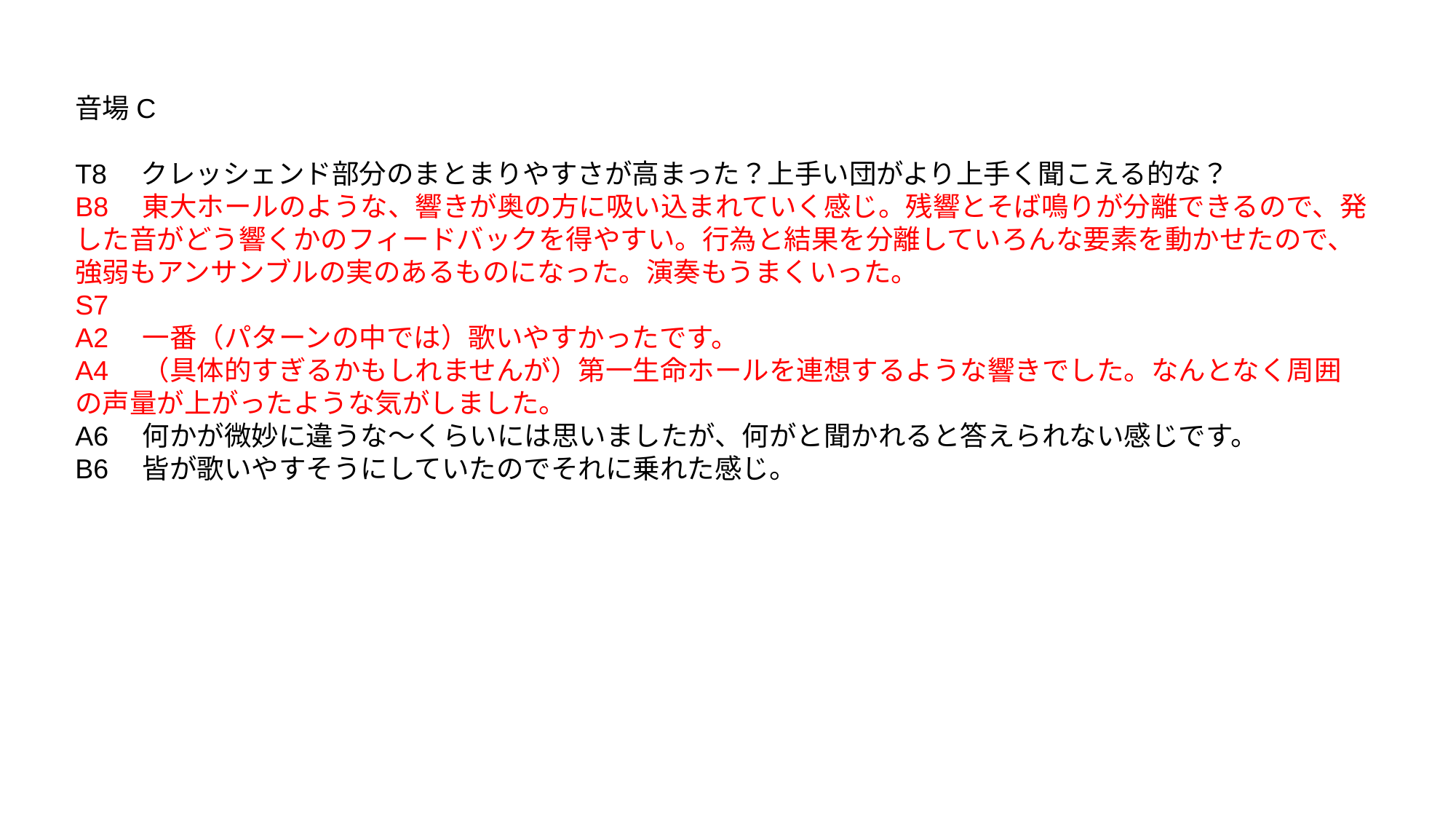

音場C

T8　クレッシェンド部分のまとまりやすさが高まった？上手い団がより上手く聞こえる的な？
B8　東大ホールのような、響きが奥の方に吸い込まれていく感じ。残響とそば鳴りが分離できるので、発した音がどう響くかのフィードバックを得やすい。行為と結果を分離していろんな要素を動かせたので、強弱もアンサンブルの実のあるものになった。演奏もうまくいった。
S7
A2　一番（パターンの中では）歌いやすかったです。
A4　（具体的すぎるかもしれませんが）第一生命ホールを連想するような響きでした。なんとなく周囲の声量が上がったような気がしました。
A6　何かが微妙に違うな〜くらいには思いましたが、何がと聞かれると答えられない感じです。
B6　皆が歌いやすそうにしていたのでそれに乗れた感じ。